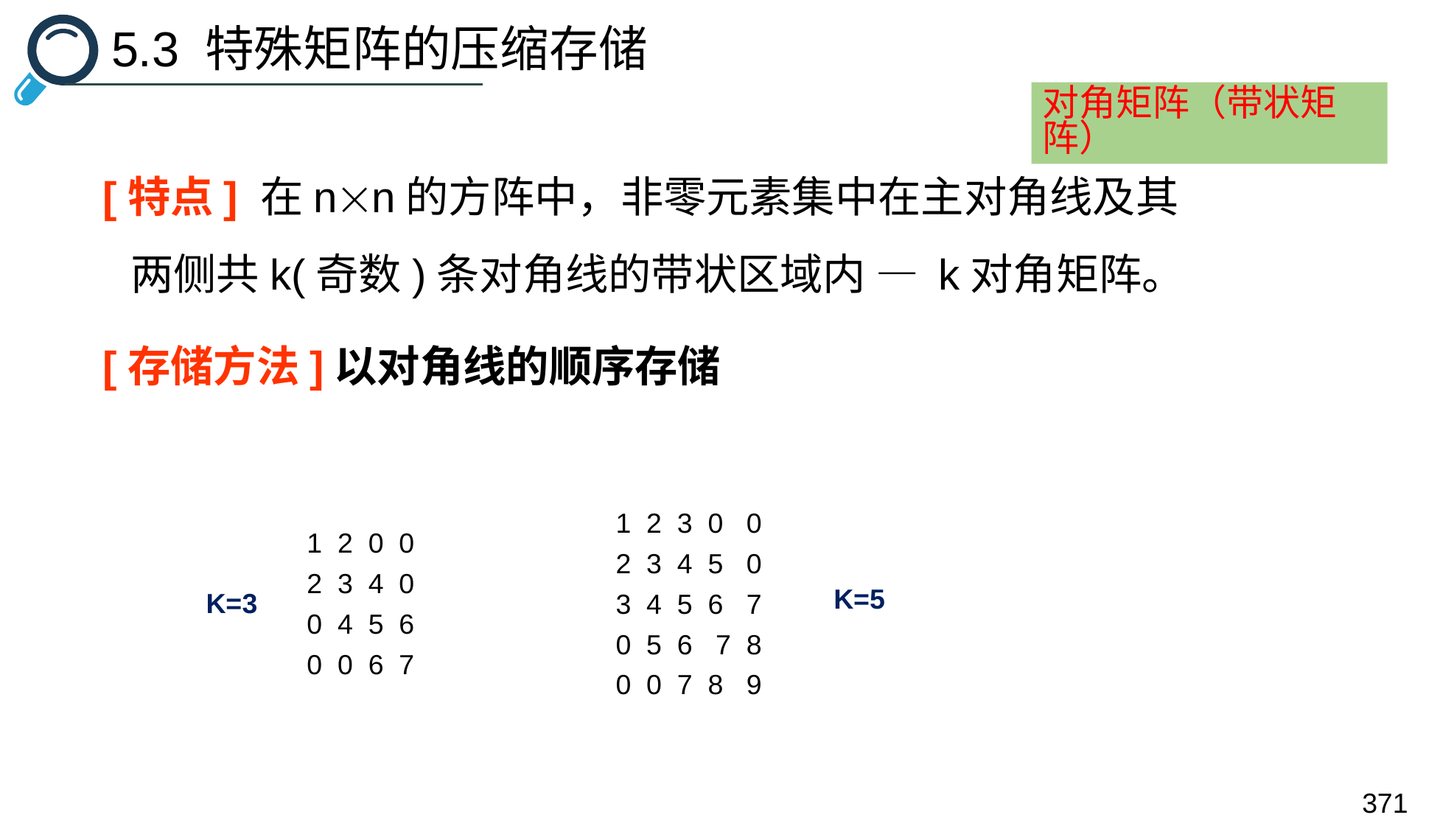

5.3 特殊矩阵的压缩存储
对角矩阵（带状矩阵）
[特点] 在n×n的方阵中，非零元素集中在主对角线及其两侧共k(奇数)条对角线的带状区域内 — k对角矩阵。
[存储方法]以对角线的顺序存储

1  2  3  0   0
2  3  4  5   0
3  4  5  6   7
0  5  6   7  8
0  0  7  8   9
1  2  0  0
2  3  4  0
0  4  5  6
0  0  6  7
K=5
K=3
371